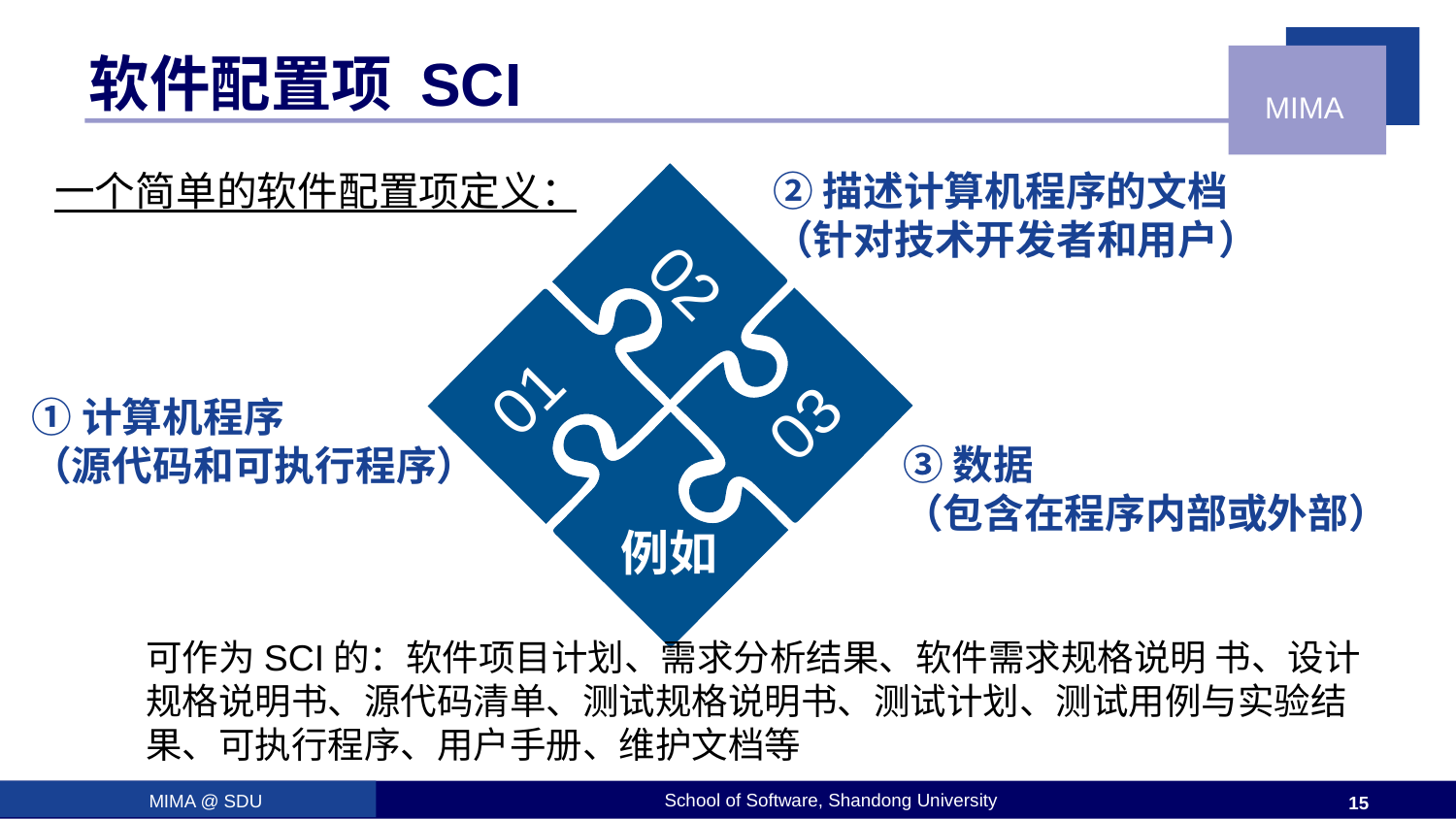

# 软件配置项 SCI
一个简单的软件配置项定义：
②描述计算机程序的文档
（针对技术开发者和用户）

02
01
03
①计算机程序
（源代码和可执行程序）
③数据
（包含在程序内部或外部）
例如
可作为SCI的：软件项目计划、需求分析结果、软件需求规格说明 书、设计规格说明书、源代码清单、测试规格说明书、测试计划、测试用例与实验结果、可执行程序、用户手册、维护文档等